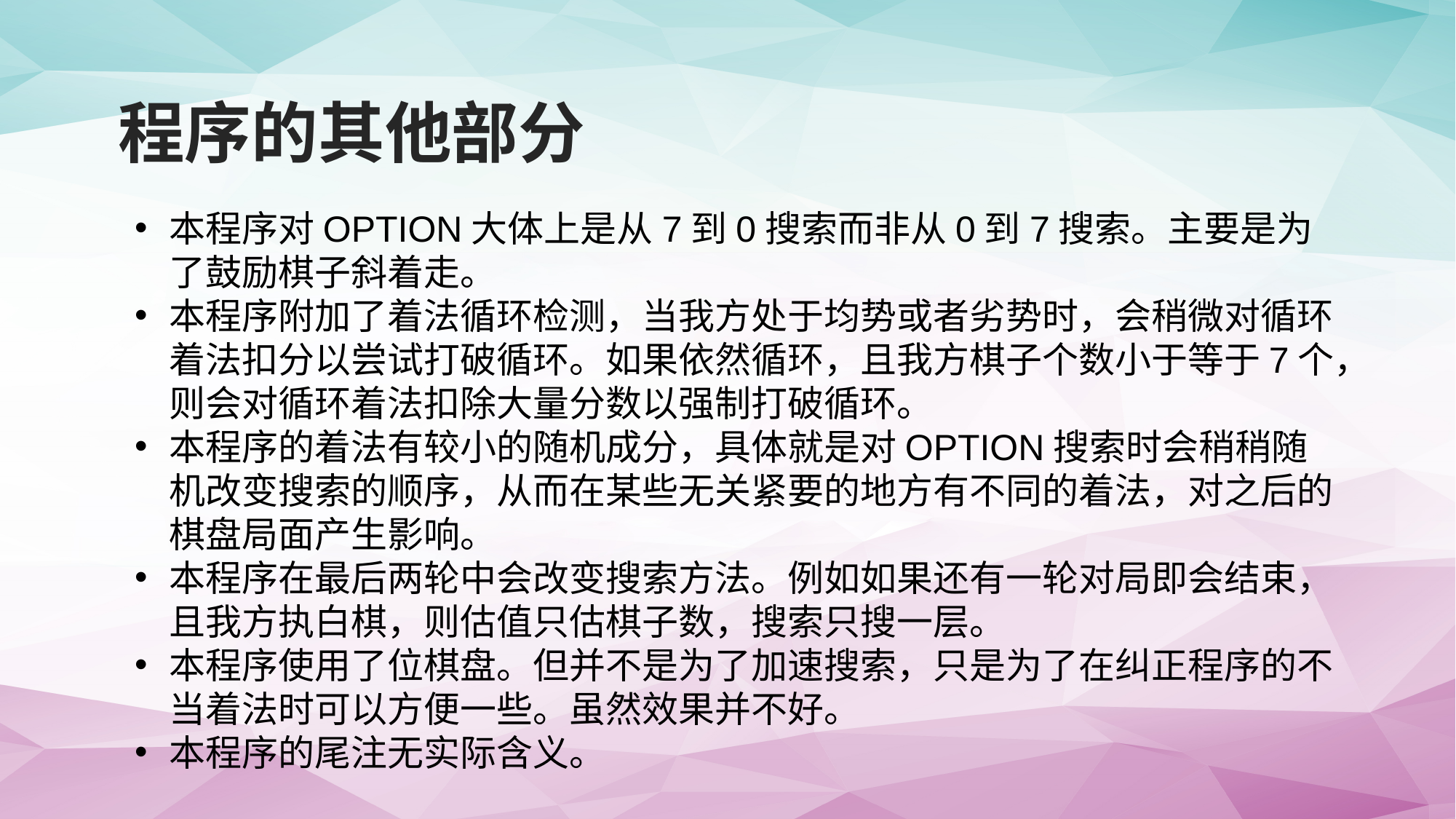

程序的其他部分
本程序对OPTION大体上是从7到0搜索而非从0到7搜索。主要是为了鼓励棋子斜着走。
本程序附加了着法循环检测，当我方处于均势或者劣势时，会稍微对循环着法扣分以尝试打破循环。如果依然循环，且我方棋子个数小于等于7个，则会对循环着法扣除大量分数以强制打破循环。
本程序的着法有较小的随机成分，具体就是对OPTION搜索时会稍稍随机改变搜索的顺序，从而在某些无关紧要的地方有不同的着法，对之后的棋盘局面产生影响。
本程序在最后两轮中会改变搜索方法。例如如果还有一轮对局即会结束，且我方执白棋，则估值只估棋子数，搜索只搜一层。
本程序使用了位棋盘。但并不是为了加速搜索，只是为了在纠正程序的不当着法时可以方便一些。虽然效果并不好。
本程序的尾注无实际含义。